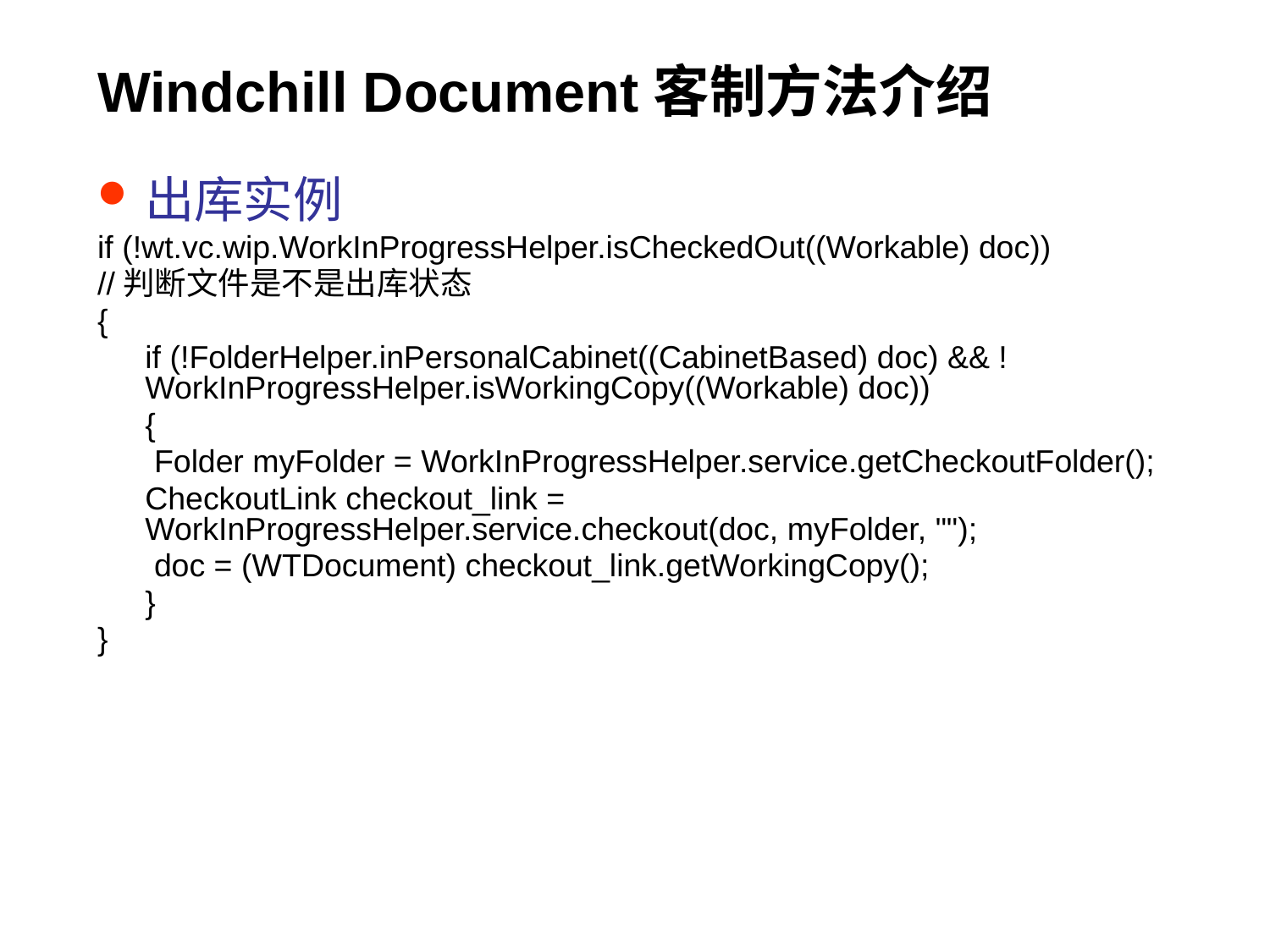

# Windchill Document客制方法介绍
出库实例
if (!wt.vc.wip.WorkInProgressHelper.isCheckedOut((Workable) doc))
//判断文件是不是出库状态
{
	if (!FolderHelper.inPersonalCabinet((CabinetBased) doc) && !WorkInProgressHelper.isWorkingCopy((Workable) doc))
	{
	 Folder myFolder = WorkInProgressHelper.service.getCheckoutFolder();
	CheckoutLink checkout_link = WorkInProgressHelper.service.checkout(doc, myFolder, "");
	 doc = (WTDocument) checkout_link.getWorkingCopy();
	}
}